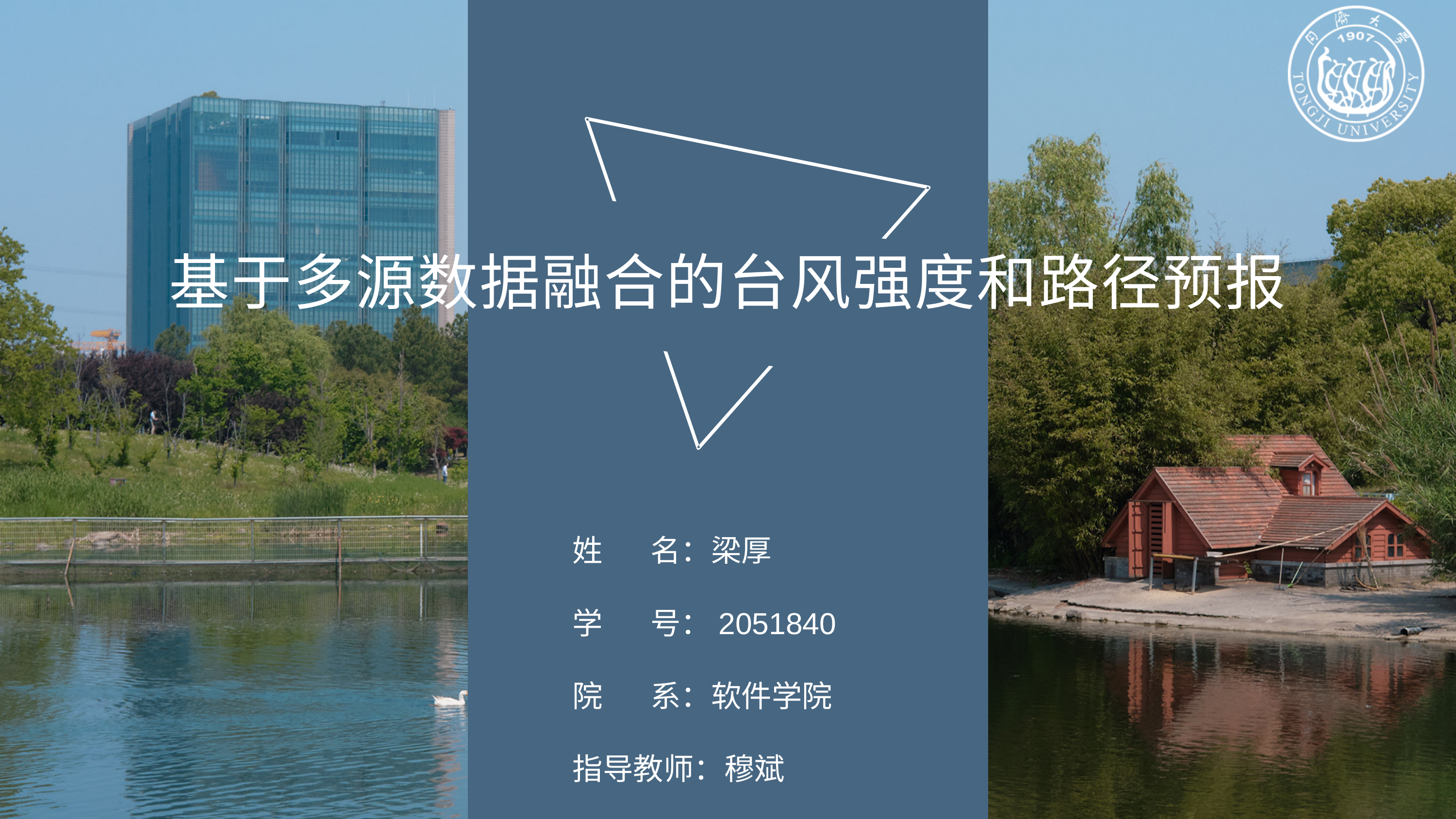

基于多源数据融合的台风强度和路径预报
姓       名：梁厚

学       号：2051840

院       系：软件学院

指导教师：穆斌